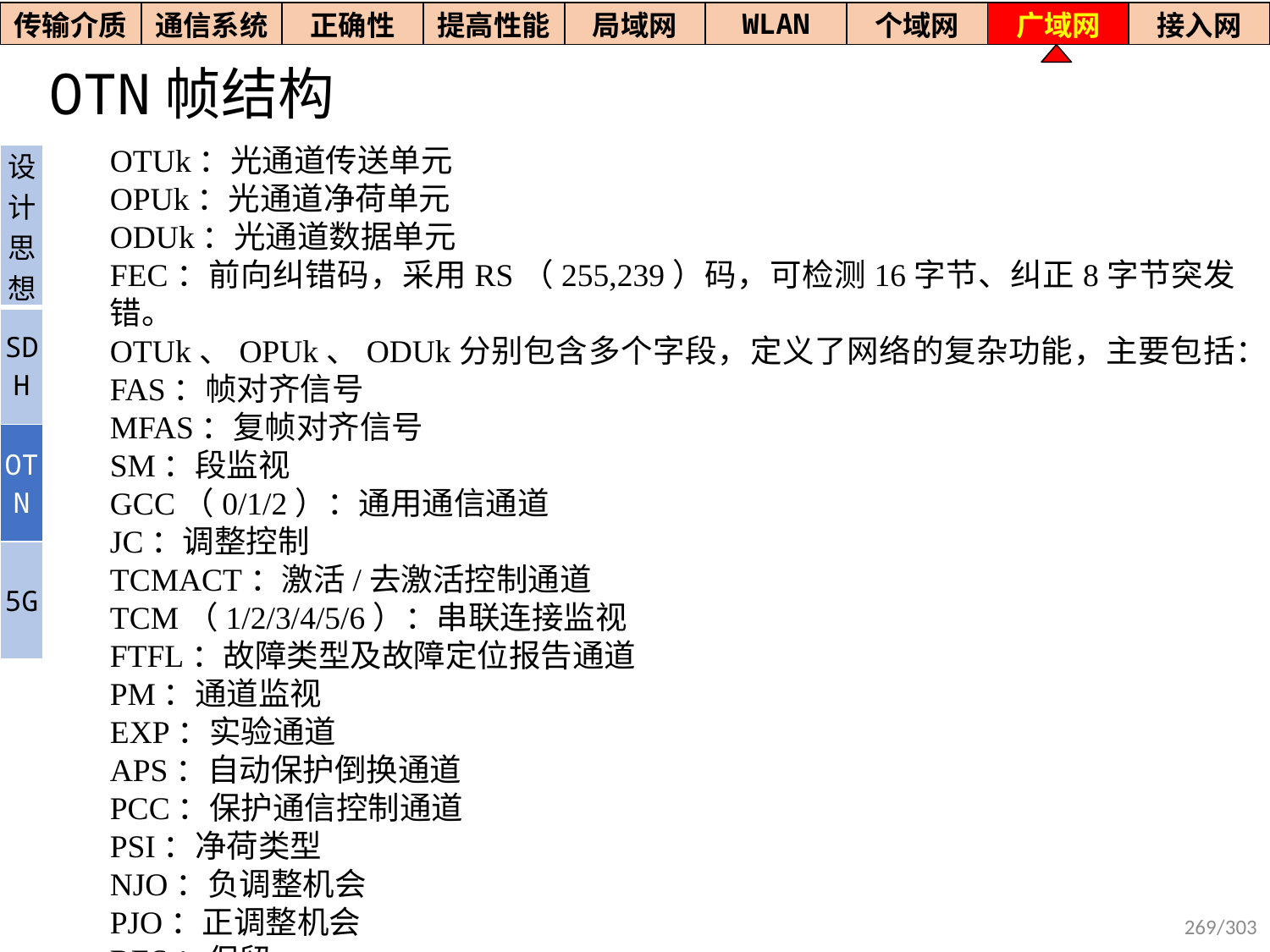

| 传输介质 | 通信系统 | 正确性 | 提高性能 | 局域网 | WLAN | 个域网 | 广域网 | 接入网 |
| --- | --- | --- | --- | --- | --- | --- | --- | --- |

# OTN帧结构
OTUk：光通道传送单元
OPUk：光通道净荷单元
ODUk：光通道数据单元
FEC：前向纠错码，采用RS（255,239）码，可检测16字节、纠正8字节突发错。
OTUk、OPUk、ODUk分别包含多个字段，定义了网络的复杂功能，主要包括：
FAS：帧对齐信号
MFAS：复帧对齐信号
SM：段监视
GCC（0/1/2）：通用通信通道
JC：调整控制
TCMACT：激活/去激活控制通道
TCM（1/2/3/4/5/6）：串联连接监视
FTFL：故障类型及故障定位报告通道
PM：通道监视
EXP：实验通道
APS：自动保护倒换通道
PCC：保护通信控制通道
PSI：净荷类型
NJO：负调整机会
PJO：正调整机会
RES：保留
| 设计思想 |
| --- |
| SDH |
| OTN |
| 5G |
269/303